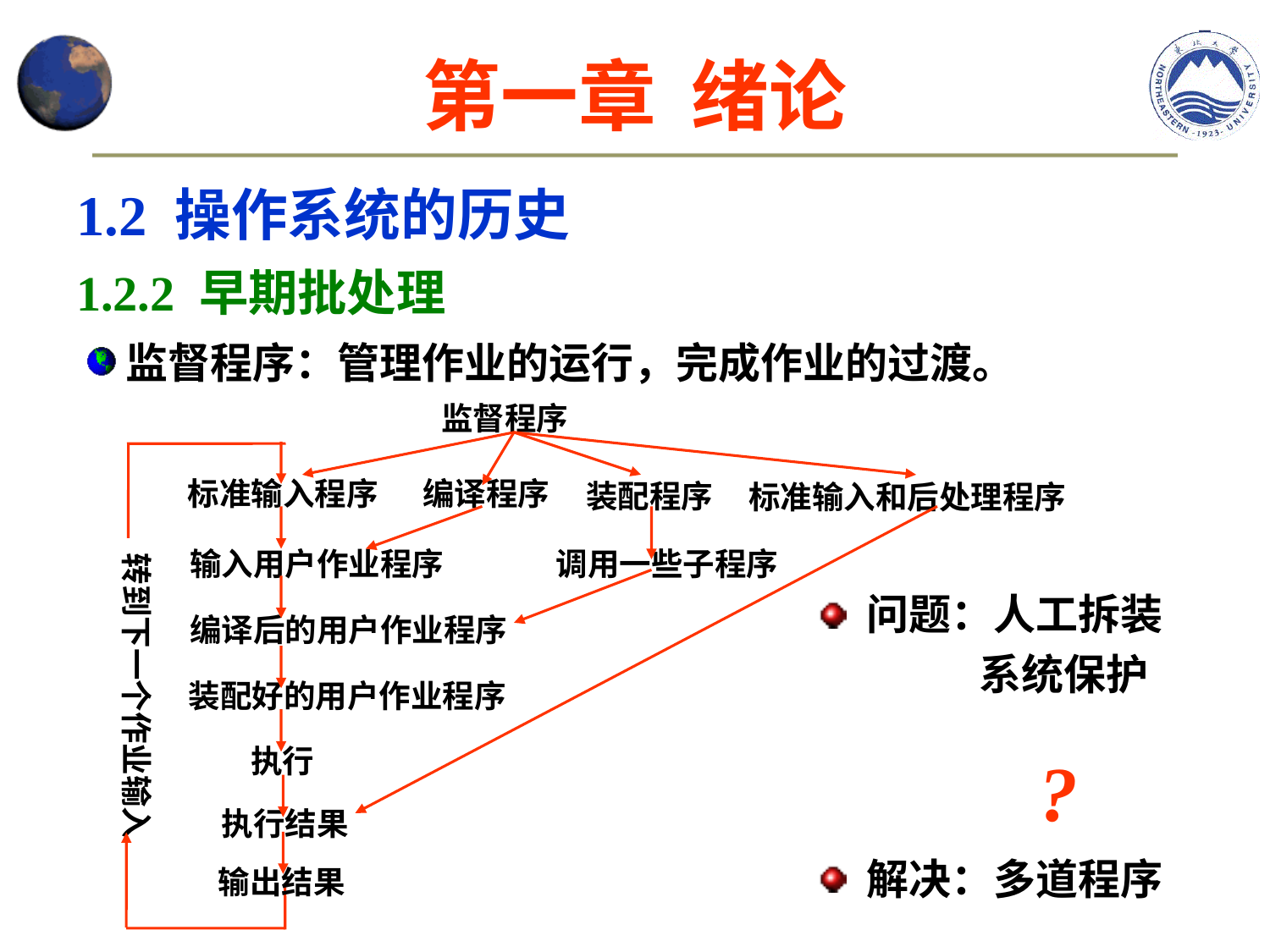

# 第一章  绪论
1.2 操作系统的历史
1.2.2 早期批处理
监督程序：管理作业的运行，完成作业的过渡。
监督程序

标准输入和后处理程序

编译程序

装配程序

调用一些子程序

标准输入程序

转到下一个作业输入

输入用户作业程序

编译后的用户作业程序
 问题：人工拆装
                系统保护
?

装配好的用户作业程序

执行

执行结果

输出结果
 解决：多道程序